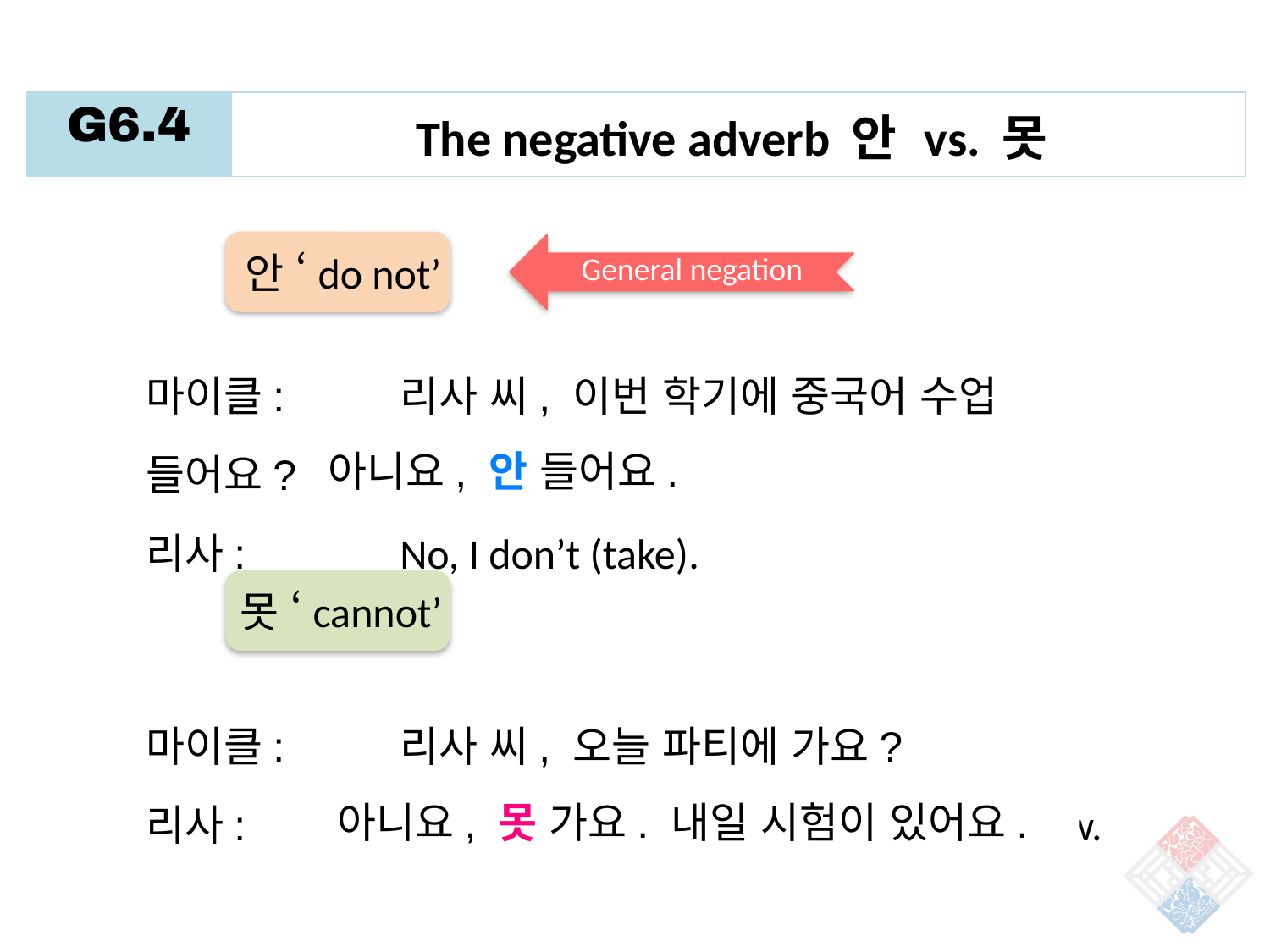

| G6.4 | The negative adverb 안 vs. 못 |
| --- | --- |

안 ‘do not’
General negation
마이클:	리사 씨, 이번 학기에 중국어 수업 들어요?
리사: 		No, I don’t (take).
아니요, 안 들어요.

못 ‘cannot’
마이클:	리사 씨, 오늘 파티에 가요?
리사: 		No, I cannot (go). I have a test tomorrow.
아니요, 못 가요. 내일 시험이 있어요.